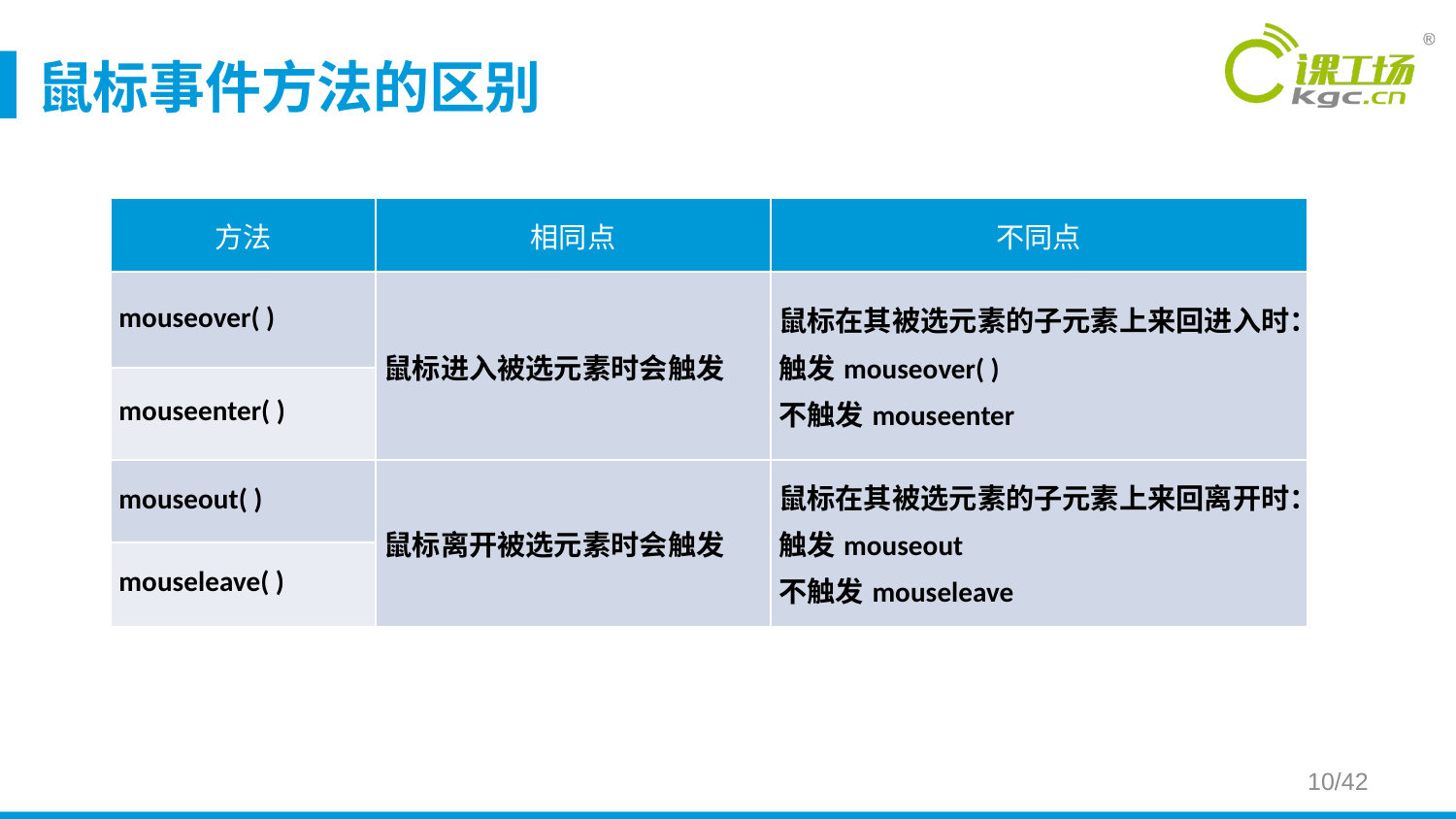

# 鼠标事件方法的区别
| 方法 | 相同点 | 不同点 |
| --- | --- | --- |
| mouseover( ) | 鼠标进入被选元素时会触发 | 鼠标在其被选元素的子元素上来回进入时： 触发mouseover( ) 不触发mouseenter |
| mouseenter( ) |  |  |
| mouseout( ) | 鼠标离开被选元素时会触发 | 鼠标在其被选元素的子元素上来回离开时： 触发mouseout 不触发mouseleave |
| mouseleave( ) |  |  |
10/42